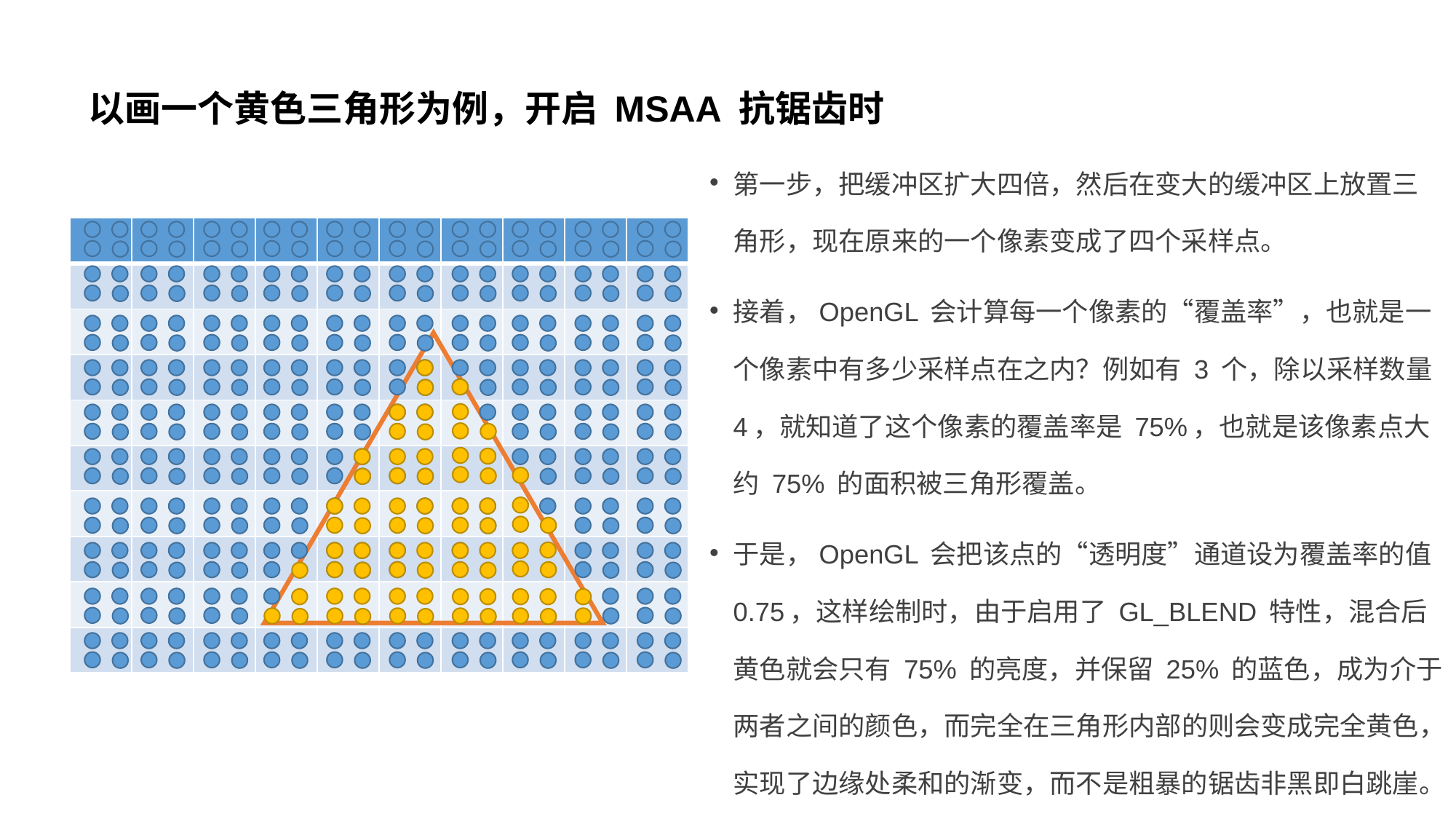

# 以画一个黄色三角形为例，开启 MSAA 抗锯齿时
第一步，把缓冲区扩大四倍，然后在变大的缓冲区上放置三角形，现在原来的一个像素变成了四个采样点。
接着，OpenGL 会计算每一个像素的“覆盖率”，也就是一个像素中有多少采样点在之内？例如有 3 个，除以采样数量 4，就知道了这个像素的覆盖率是 75%，也就是该像素点大约 75% 的面积被三角形覆盖。
于是，OpenGL 会把该点的“透明度”通道设为覆盖率的值 0.75，这样绘制时，由于启用了 GL_BLEND 特性，混合后黄色就会只有 75% 的亮度，并保留 25% 的蓝色，成为介于两者之间的颜色，而完全在三角形内部的则会变成完全黄色，实现了边缘处柔和的渐变，而不是粗暴的锯齿非黑即白跳崖。
|  |  |  |  |  |  |  |  |  |  |
| --- | --- | --- | --- | --- | --- | --- | --- | --- | --- |
|  |  |  |  |  |  |  |  |  |  |
|  |  |  |  |  |  |  |  |  |  |
|  |  |  |  |  |  |  |  |  |  |
|  |  |  |  |  |  |  |  |  |  |
|  |  |  |  |  |  |  |  |  |  |
|  |  |  |  |  |  |  |  |  |  |
|  |  |  |  |  |  |  |  |  |  |
|  |  |  |  |  |  |  |  |  |  |
|  |  |  |  |  |  |  |  |  |  |